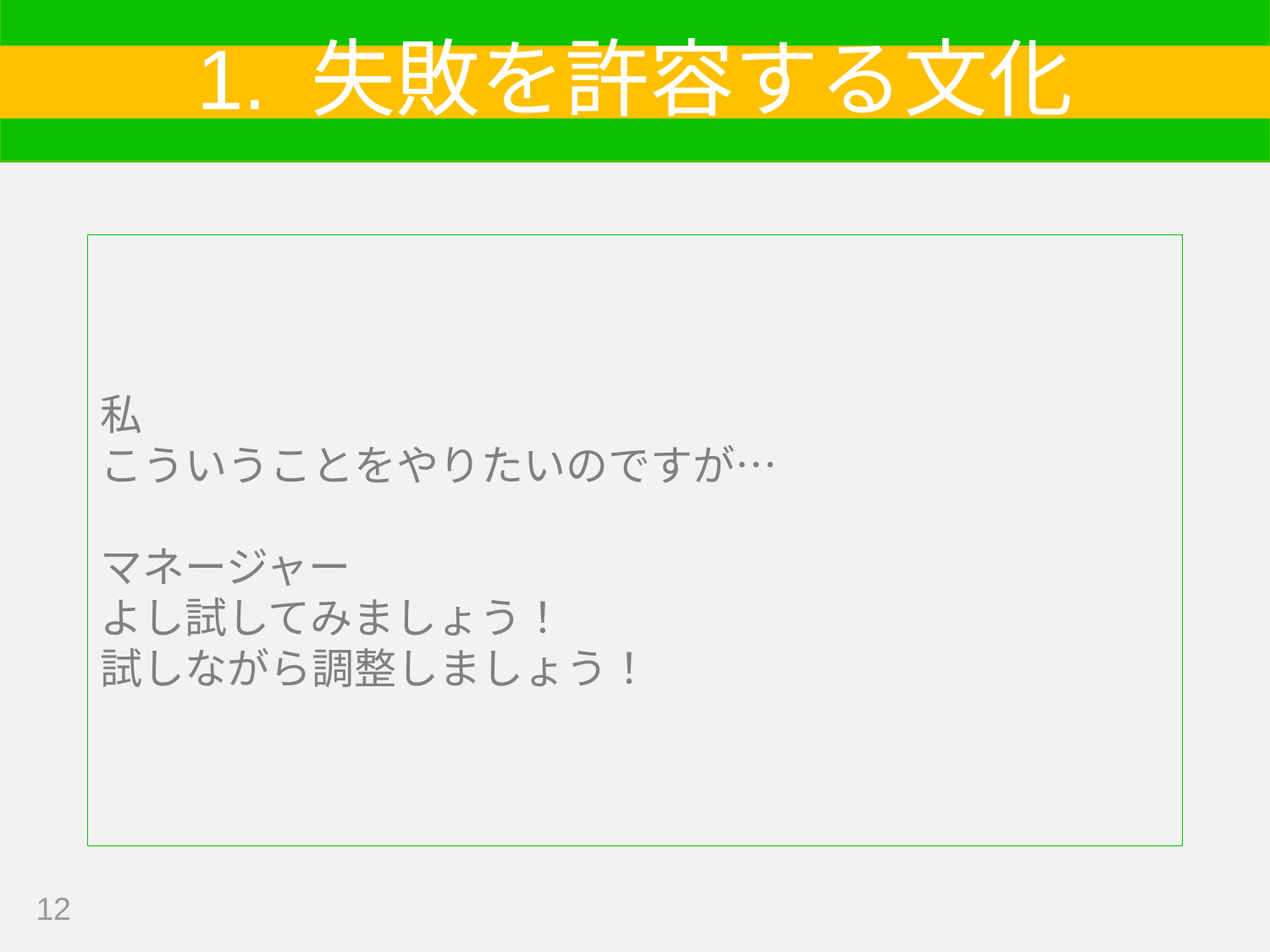

# 1. 失敗を許容する文化
私
こういうことをやりたいのですが…

マネージャー
よし試してみましょう！
試しながら調整しましょう！
12